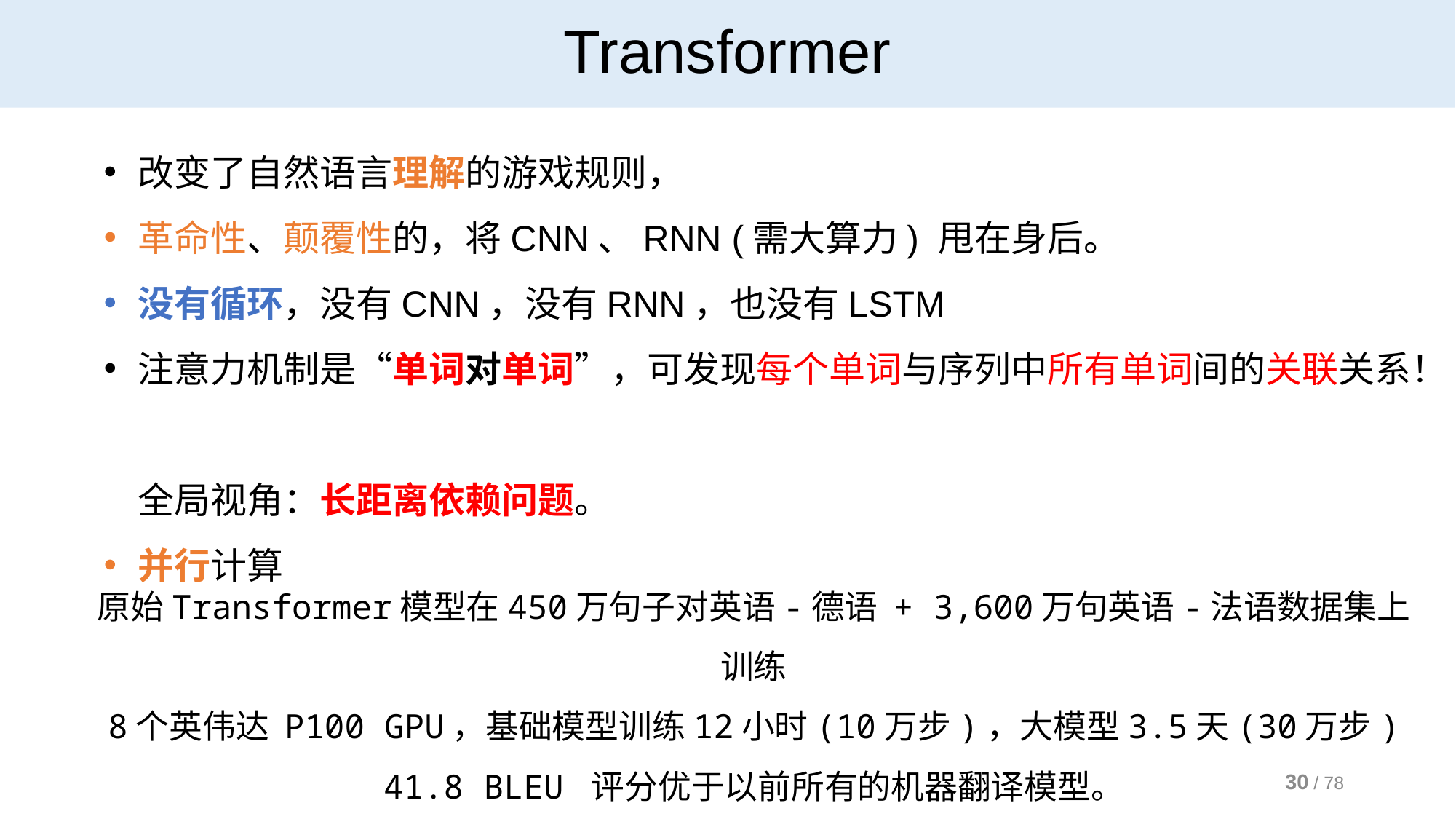

# Transformer
改变了自然语言理解的游戏规则，
革命性、颠覆性的，将CNN、RNN (需大算力) 甩在身后。
没有循环，没有CNN，没有RNN，也没有LSTM
注意力机制是“单词对单词”，可发现每个单词与序列中所有单词间的关联关系！
全局视角：长距离依赖问题。
并行计算
原始Transformer模型在450万句子对英语-德语 + 3,600万句英语-法语数据集上训练
8个英伟达 P100 GPU，基础模型训练12小时(10万步)，大模型3.5天(30万步)
41.8 BLEU 评分优于以前所有的机器翻译模型。
30 / 78